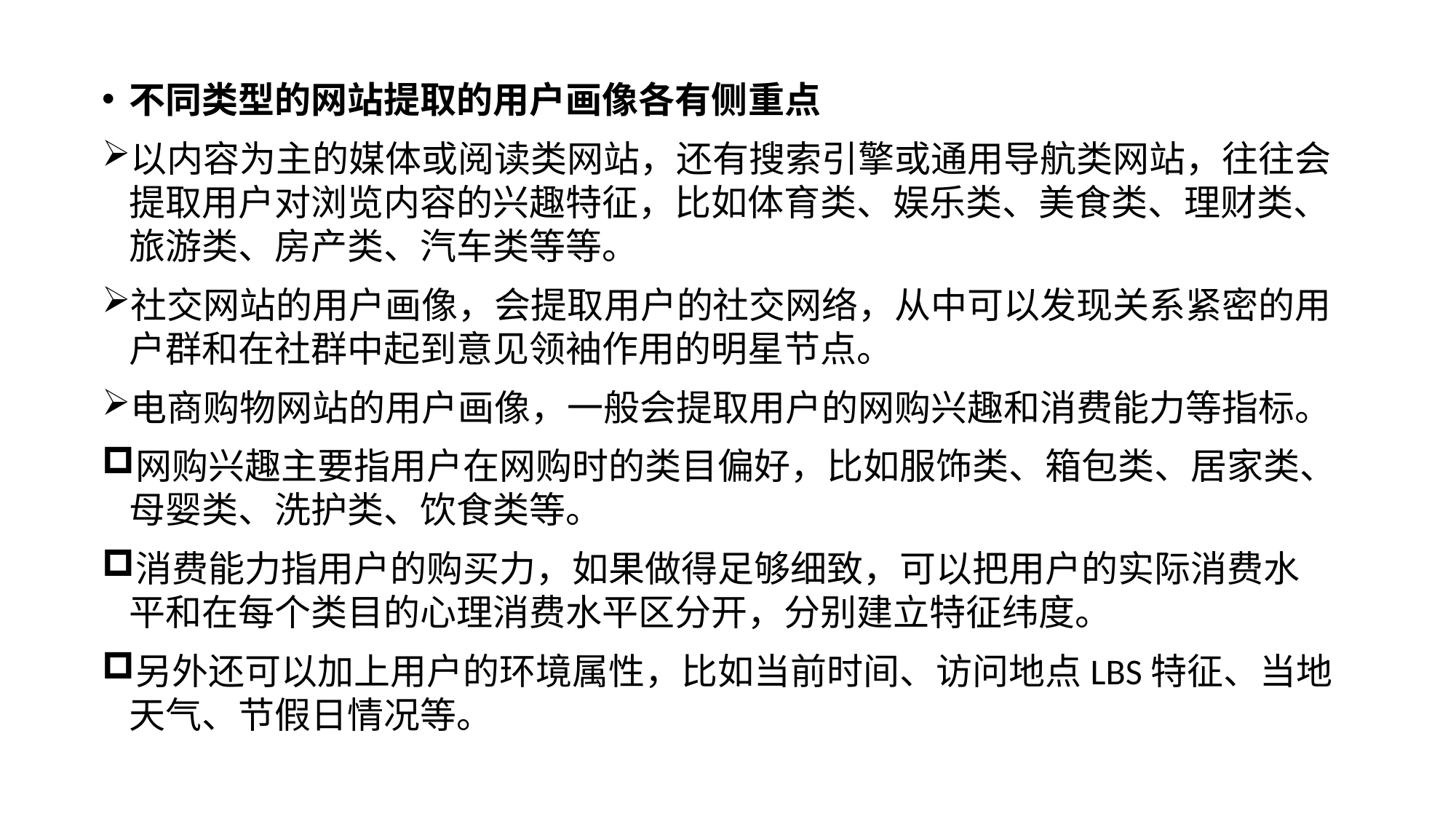

不同类型的网站提取的用户画像各有侧重点
以内容为主的媒体或阅读类网站，还有搜索引擎或通用导航类网站，往往会提取用户对浏览内容的兴趣特征，比如体育类、娱乐类、美食类、理财类、旅游类、房产类、汽车类等等。
社交网站的用户画像，会提取用户的社交网络，从中可以发现关系紧密的用户群和在社群中起到意见领袖作用的明星节点。
电商购物网站的用户画像，一般会提取用户的网购兴趣和消费能力等指标。
网购兴趣主要指用户在网购时的类目偏好，比如服饰类、箱包类、居家类、母婴类、洗护类、饮食类等。
消费能力指用户的购买力，如果做得足够细致，可以把用户的实际消费水平和在每个类目的心理消费水平区分开，分别建立特征纬度。
另外还可以加上用户的环境属性，比如当前时间、访问地点LBS特征、当地天气、节假日情况等。